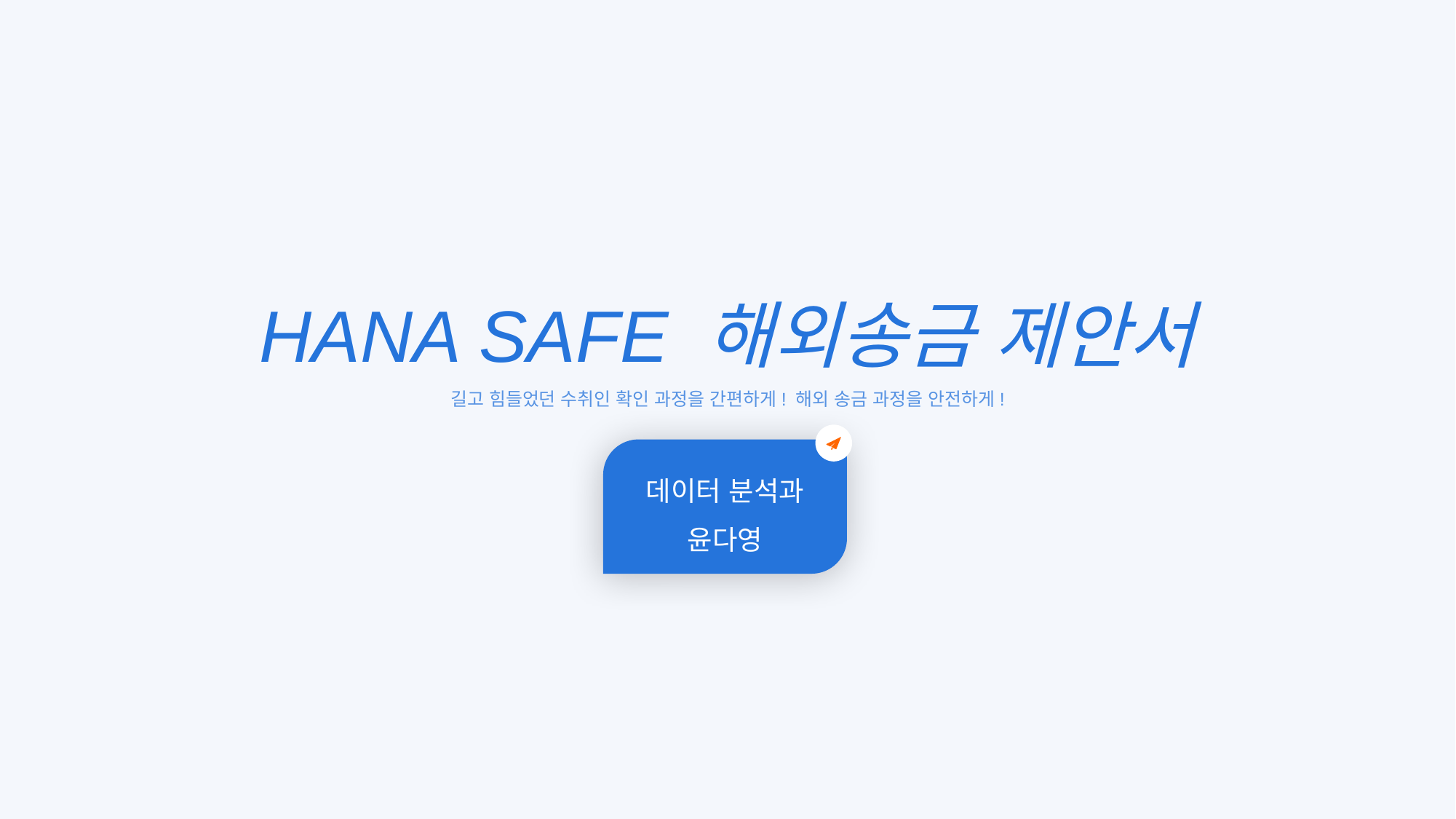

HANA SAFE 해외송금 제안서
길고 힘들었던 수취인 확인 과정을 간편하게! 해외 송금 과정을 안전하게!

데이터 분석과
윤다영